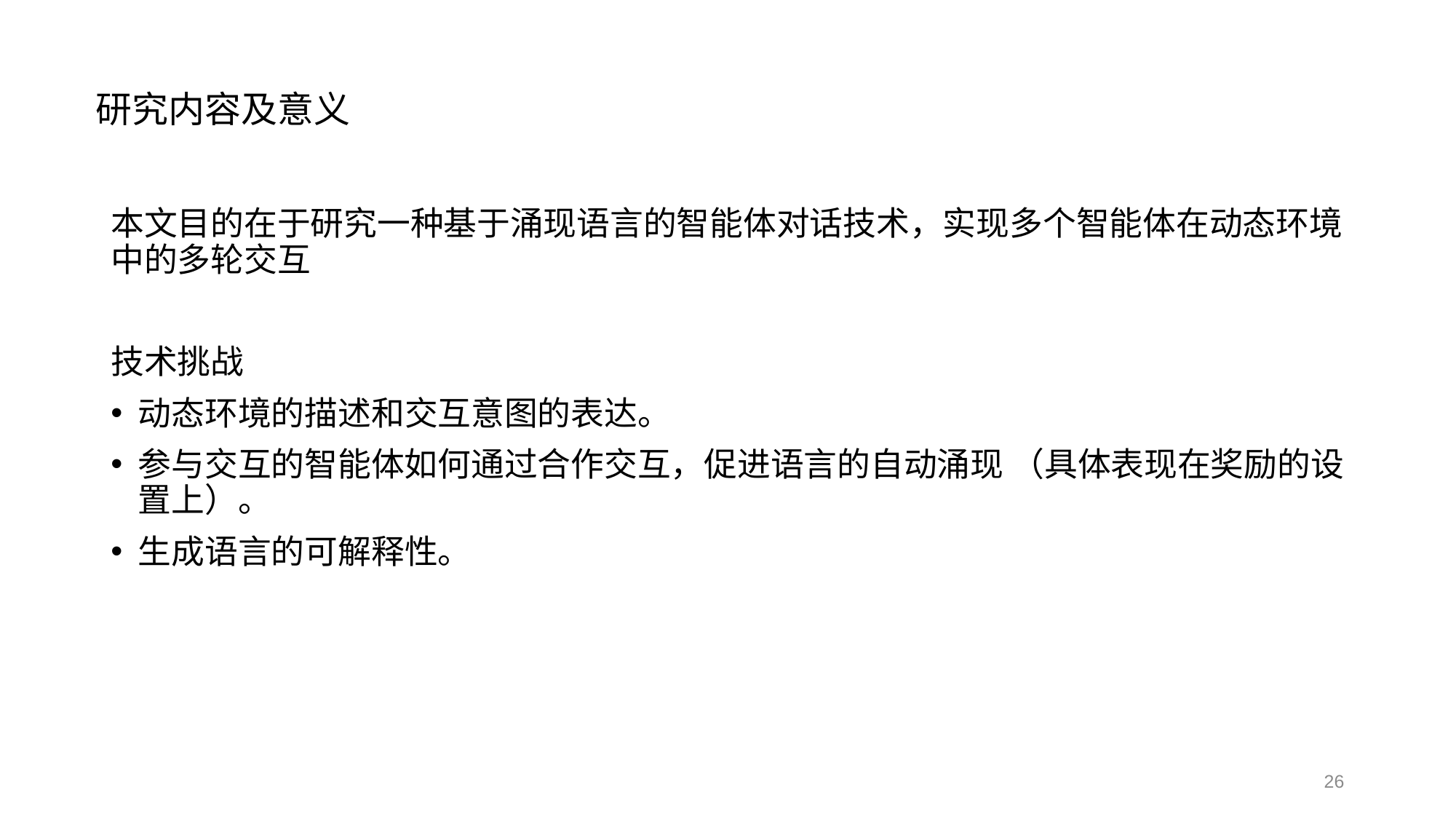

研究内容及意义

本文目的在于研究一种基于涌现语言的智能体对话技术，实现多个智能体在动态环境中的多轮交互

技术挑战
动态环境的描述和交互意图的表达。
参与交互的智能体如何通过合作交互，促进语言的自动涌现 （具体表现在奖励的设置上）。
生成语言的可解释性。
26